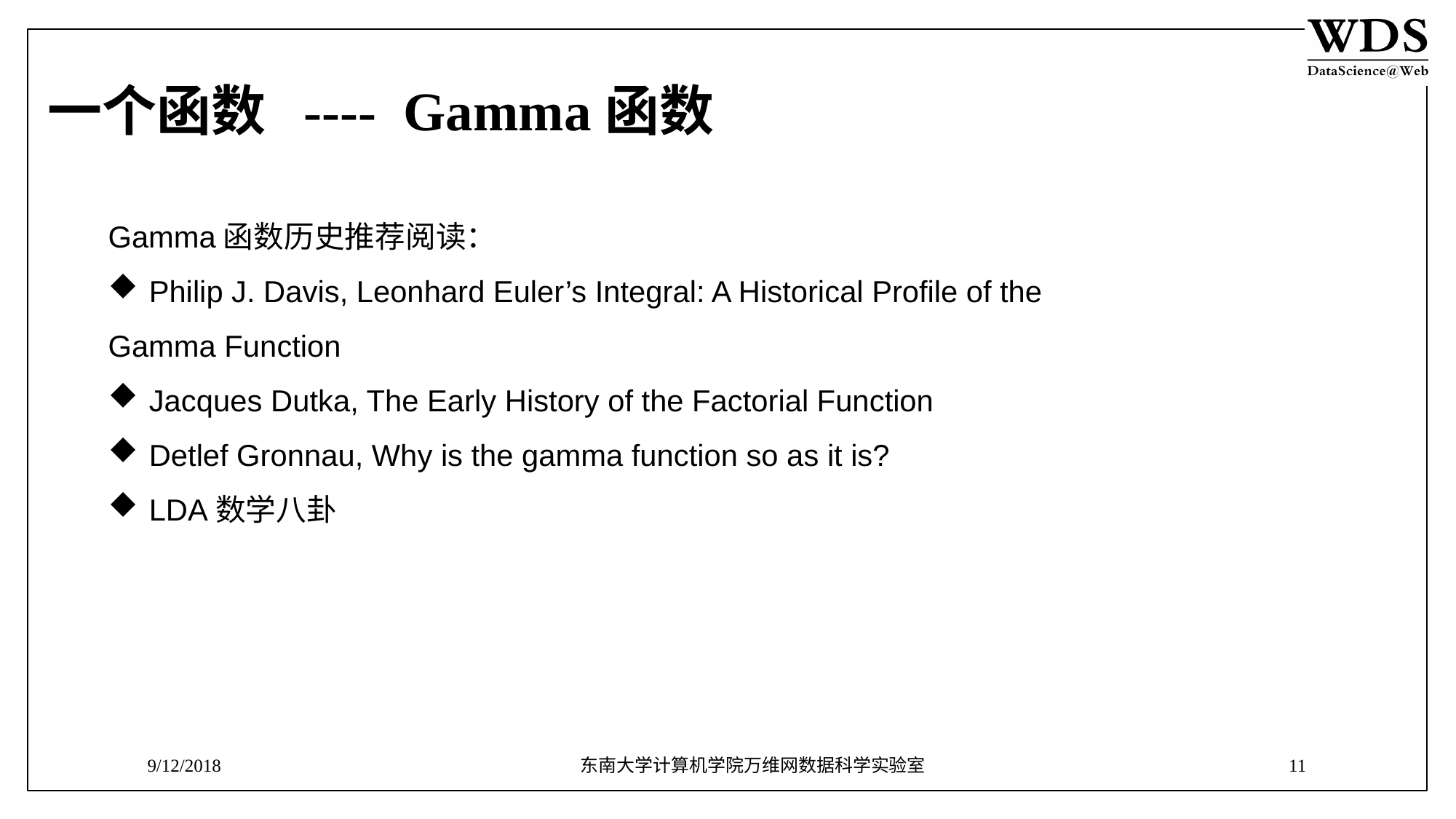

# 一个函数  ----  Gamma函数
Gamma函数历史推荐阅读：
Philip J. Davis, Leonhard Euler’s Integral: A Historical Profile of the
Gamma Function
Jacques Dutka, The Early History of the Factorial Function
Detlef Gronnau, Why is the gamma function so as it is?
LDA数学八卦
9/12/2018
东南大学计算机学院万维网数据科学实验室
11